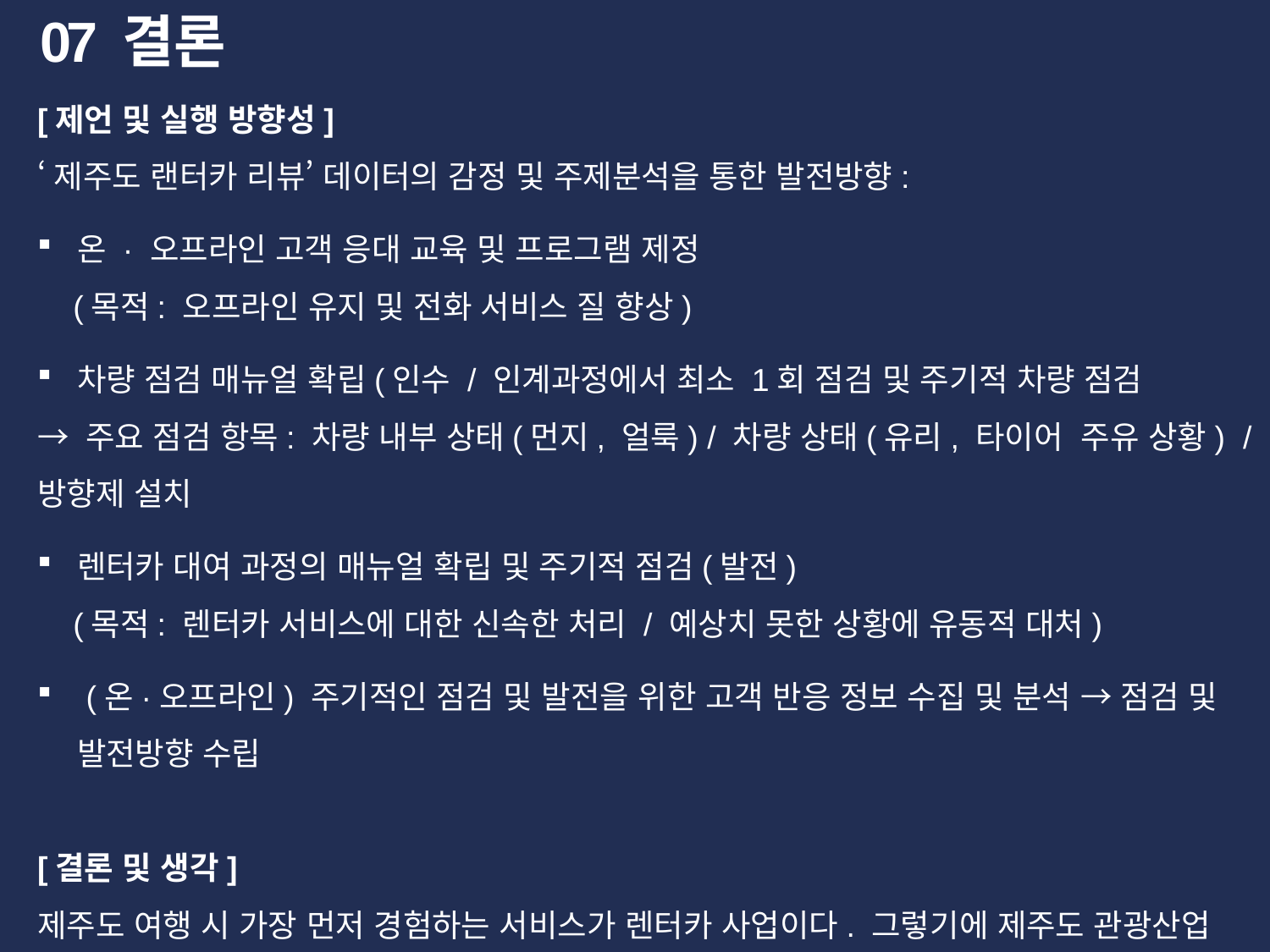

07
결론
[제언 및 실행 방향성]
‘제주도 랜터카 리뷰’ 데이터의 감정 및 주제분석을 통한 발전방향:

온 · 오프라인 고객 응대 교육 및 프로그램 제정
    (목적: 오프라인 유지 및 전화 서비스 질 향상)

차량 점검 매뉴얼 확립(인수 / 인계과정에서 최소 1회 점검 및 주기적 차량 점검
→ 주요 점검 항목: 차량 내부 상태(먼지, 얼룩) / 차량 상태(유리, 타이어  주유 상황)  / 방향제 설치

렌터카 대여 과정의 매뉴얼 확립 및 주기적 점검(발전)
    (목적: 렌터카 서비스에 대한 신속한 처리 / 예상치 못한 상황에 유동적 대처)

 (온·오프라인) 주기적인 점검 및 발전을 위한 고객 반응 정보 수집 및 분석 → 점검 및 발전방향 수립

[결론 및 생각]
제주도 여행 시 가장 먼저 경험하는 서비스가 렌터카 사업이다. 그렇기에 제주도 관광산업 발전과의 지속적 선순환을 위해 고객 리뷰를 바탕으로 한 렌터카 사업의 지속적 발전방향 논의 및 서비스 질 향상은 렌터카 사업 뿐만 아니라, 제주도 관광산업의 핵심이라 생각한다.